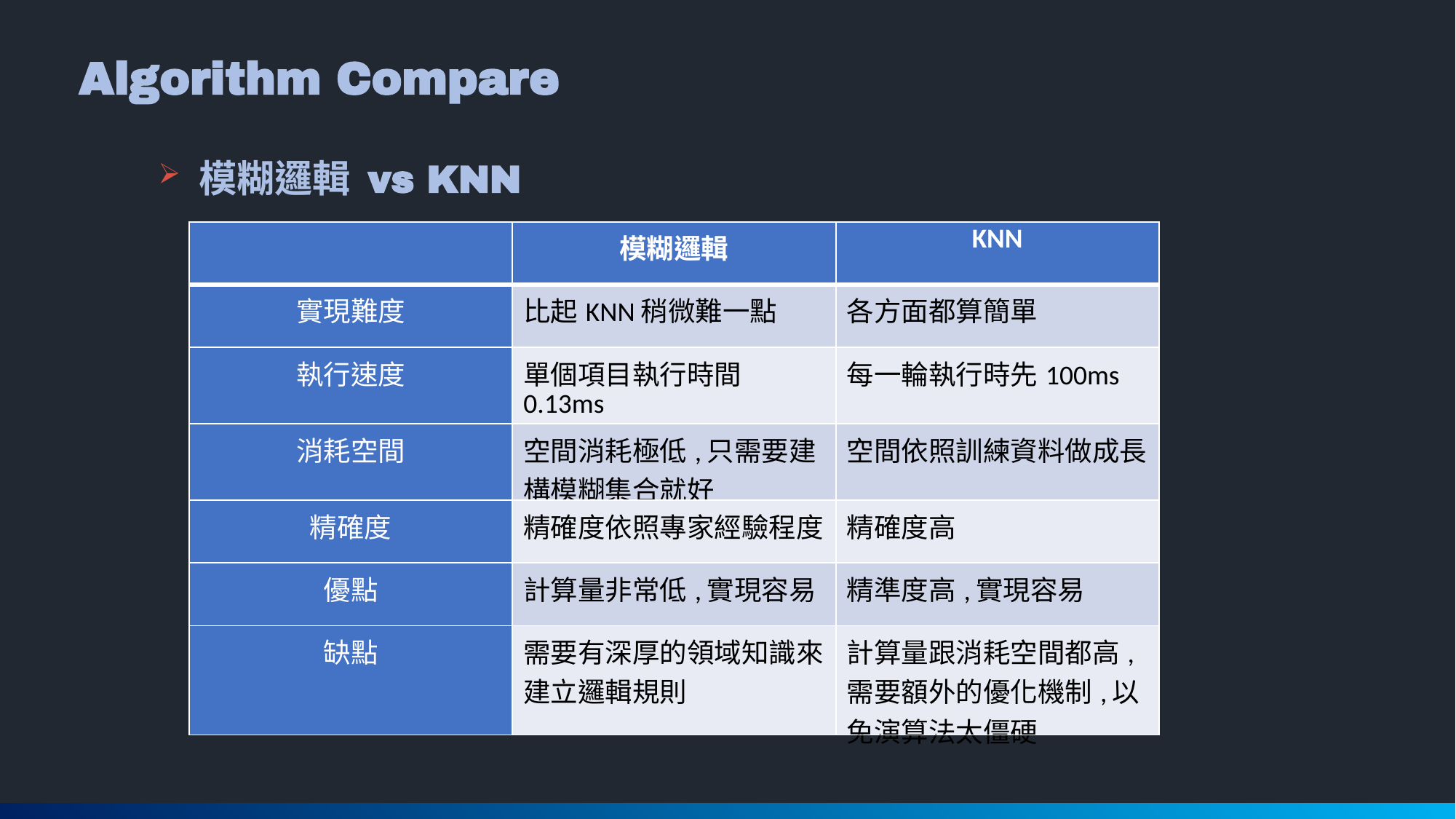

Algorithm Compare
模糊邏輯 vs KNN
|  | 模糊邏輯 | KNN |
| --- | --- | --- |
| 實現難度 | 比起KNN稍微難一點 | 各方面都算簡單 |
| 執行速度 | 單個項目執行時間0.13ms | 每一輪執行時先100ms |
| 消耗空間 | 空間消耗極低,只需要建構模糊集合就好 | 空間依照訓練資料做成長 |
| 精確度 | 精確度依照專家經驗程度 | 精確度高 |
| 優點 | 計算量非常低,實現容易 | 精準度高,實現容易 |
| 缺點 | 需要有深厚的領域知識來建立邏輯規則 | 計算量跟消耗空間都高,需要額外的優化機制,以免演算法太僵硬 |